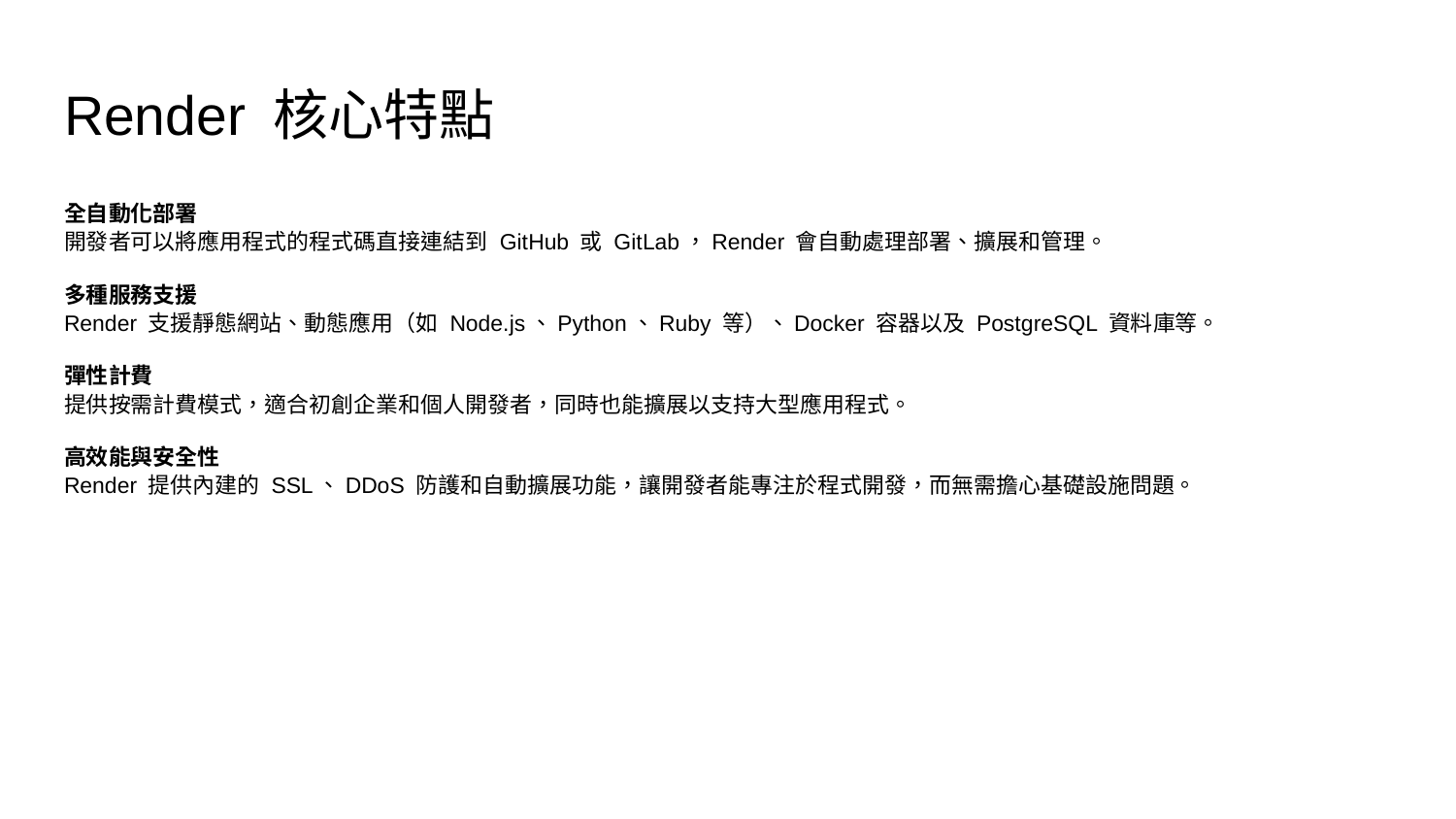

# Render 核心特點
全自動化部署
開發者可以將應用程式的程式碼直接連結到 GitHub 或 GitLab，Render 會自動處理部署、擴展和管理。
多種服務支援
Render 支援靜態網站、動態應用（如 Node.js、Python、Ruby 等）、Docker 容器以及 PostgreSQL 資料庫等。
彈性計費
提供按需計費模式，適合初創企業和個人開發者，同時也能擴展以支持大型應用程式。
高效能與安全性
Render 提供內建的 SSL、DDoS 防護和自動擴展功能，讓開發者能專注於程式開發，而無需擔心基礎設施問題。